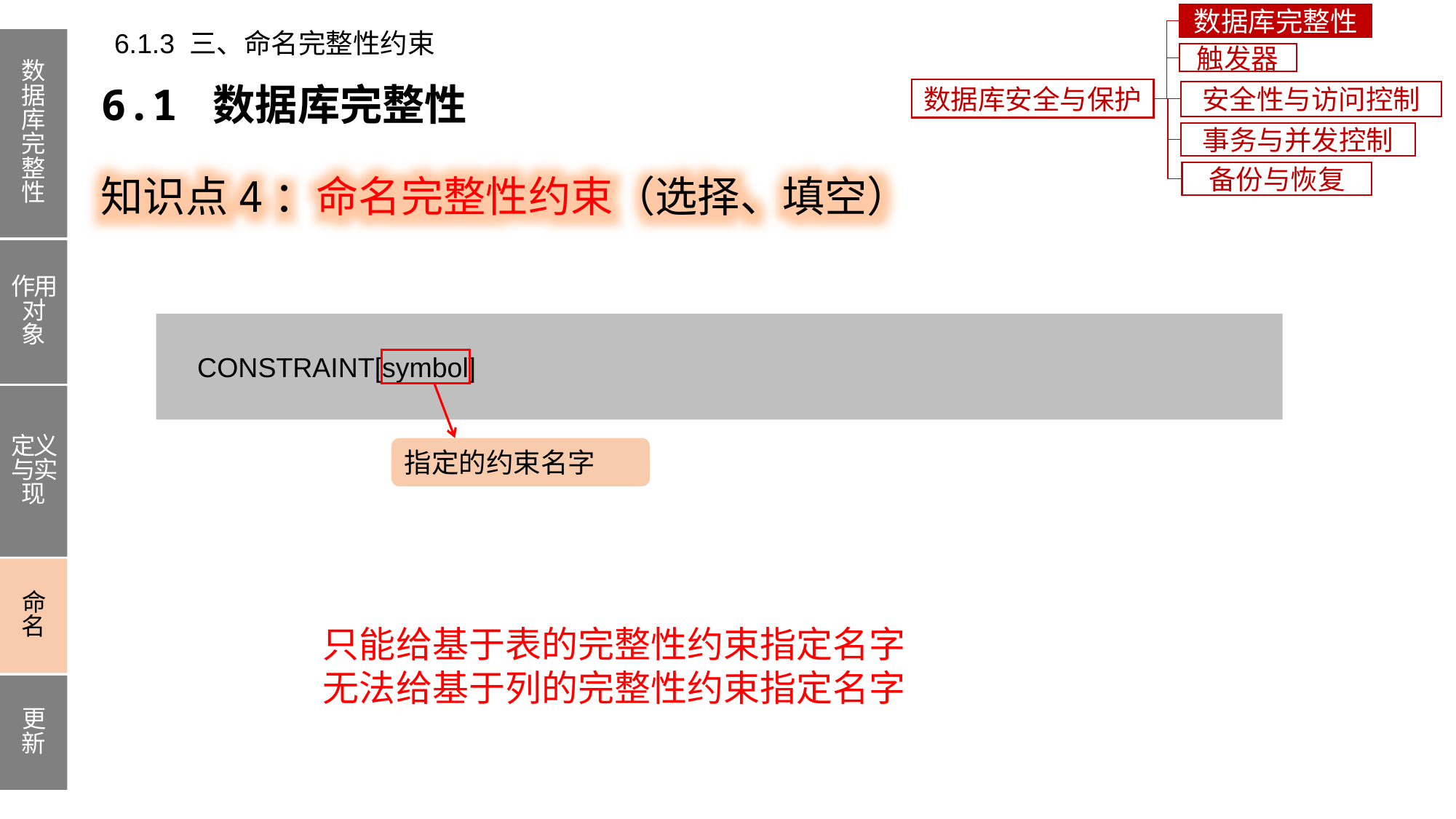

数据库完整性
6.1.3 三、命名完整性约束
数据库完整性
作用对象
定义与实现
命名
更新
触发器
6.1 数据库完整性
数据库安全与保护
安全性与访问控制
事务与并发控制
知识点4：命名完整性约束（选择、填空）
备份与恢复
    CONSTRAINT[symbol]

指定的约束名字
只能给基于表的完整性约束指定名字
无法给基于列的完整性约束指定名字